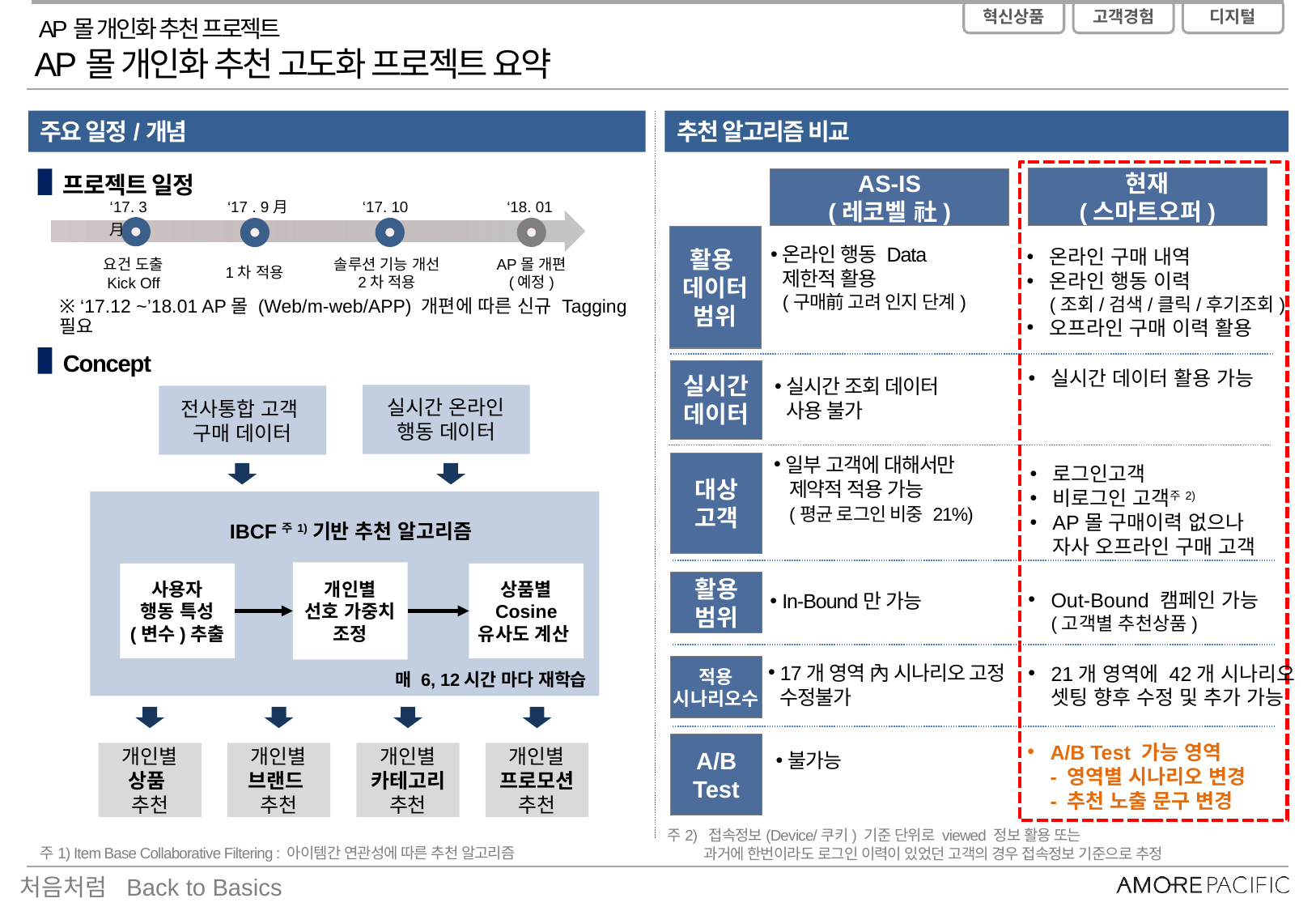

AP몰 개인화 추천 프로젝트
AP몰 개인화 추천 고도화 프로젝트 요약
주요 일정/개념
추천 알고리즘 비교

프로젝트 일정
현재
(스마트오퍼)
AS-IS
(레코벨 社)

‘17. 10

솔루션 기능 개선
2차 적용
‘18. 01

AP몰 개편
(예정)
‘17 . 9月

1차 적용
‘17. 3月

요건 도출
Kick Off
온라인 구매 내역
온라인 행동 이력
(조회/검색/클릭/후기조회)
오프라인 구매 이력 활용
활용
데이터
범위
온라인 행동 Data
제한적 활용
(구매前 고려 인지 단계)
※ ‘17.12 ~’18.01 AP몰 (Web/m-web/APP) 개편에 따른 신규 Tagging 필요
Concept

실시간 데이터 활용 가능
실시간
데이터
실시간 조회 데이터
사용 불가
실시간 온라인
행동 데이터
전사통합 고객
구매 데이터
로그인고객
비로그인 고객주2)
AP몰 구매이력 없으나
자사 오프라인 구매 고객
대상
고객
일부 고객에 대해서만
  제약적 적용 가능
  (평균 로그인 비중 21%)

IBCF주1)기반 추천 알고리즘
개인별
선호 가중치
조정
사용자
행동 특성
(변수)추출
상품별
Cosine
유사도 계산
활용
범위
Out-Bound 캠페인 가능
(고객별 추천상품)
In-Bound만 가능
21개 영역에 42개 시나리오
셋팅 향후 수정 및 추가 가능
적용
시나리오수
17개 영역 內 시나리오 고정
수정불가
매 6, 12시간 마다 재학습

개인별
상품
추천

개인별
브랜드
추천

개인별
카테고리 추천

개인별
프로모션 추천
A/B Test 가능 영역
- 영역별 시나리오 변경
- 추천 노출 문구 변경
A/B
Test
불가능
주2)  접속정보(Device/쿠키) 기준 단위로 viewed 정보 활용 또는
         과거에 한번이라도 로그인 이력이 있었던 고객의 경우 접속정보 기준으로 추정
주1) Item Base Collaborative Filtering : 아이템간 연관성에 따른 추천 알고리즘